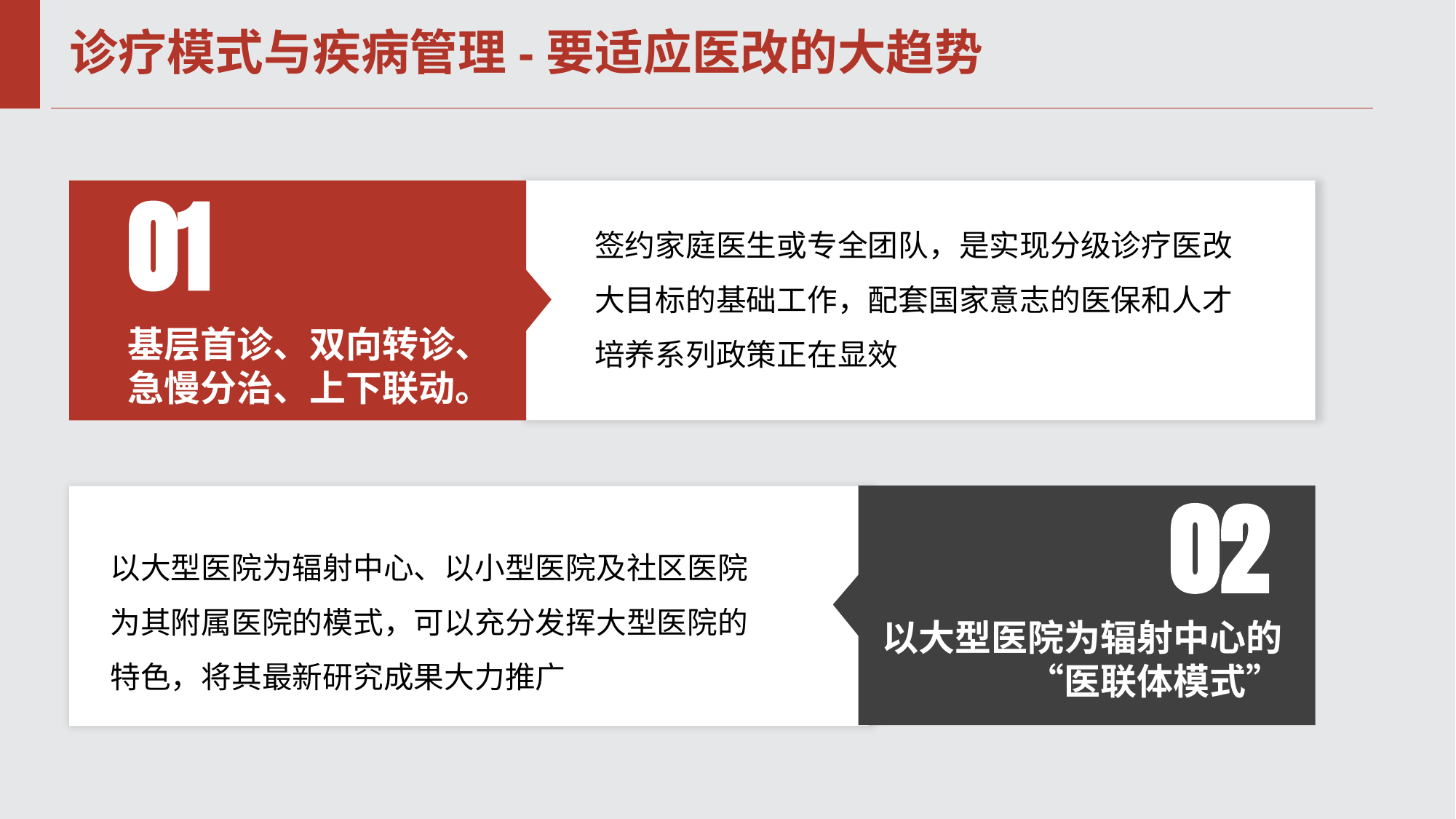

# 诊疗模式与疾病管理-要适应医改的大趋势

01
签约家庭医生或专全团队，是实现分级诊疗医改大目标的基础工作，配套国家意志的医保和人才培养系列政策正在显效
基层首诊、双向转诊、
急慢分治、上下联动。

02
以大型医院为辐射中心、以小型医院及社区医院为其附属医院的模式，可以充分发挥大型医院的特色，将其最新研究成果大力推广
以大型医院为辐射中心的“医联体模式”